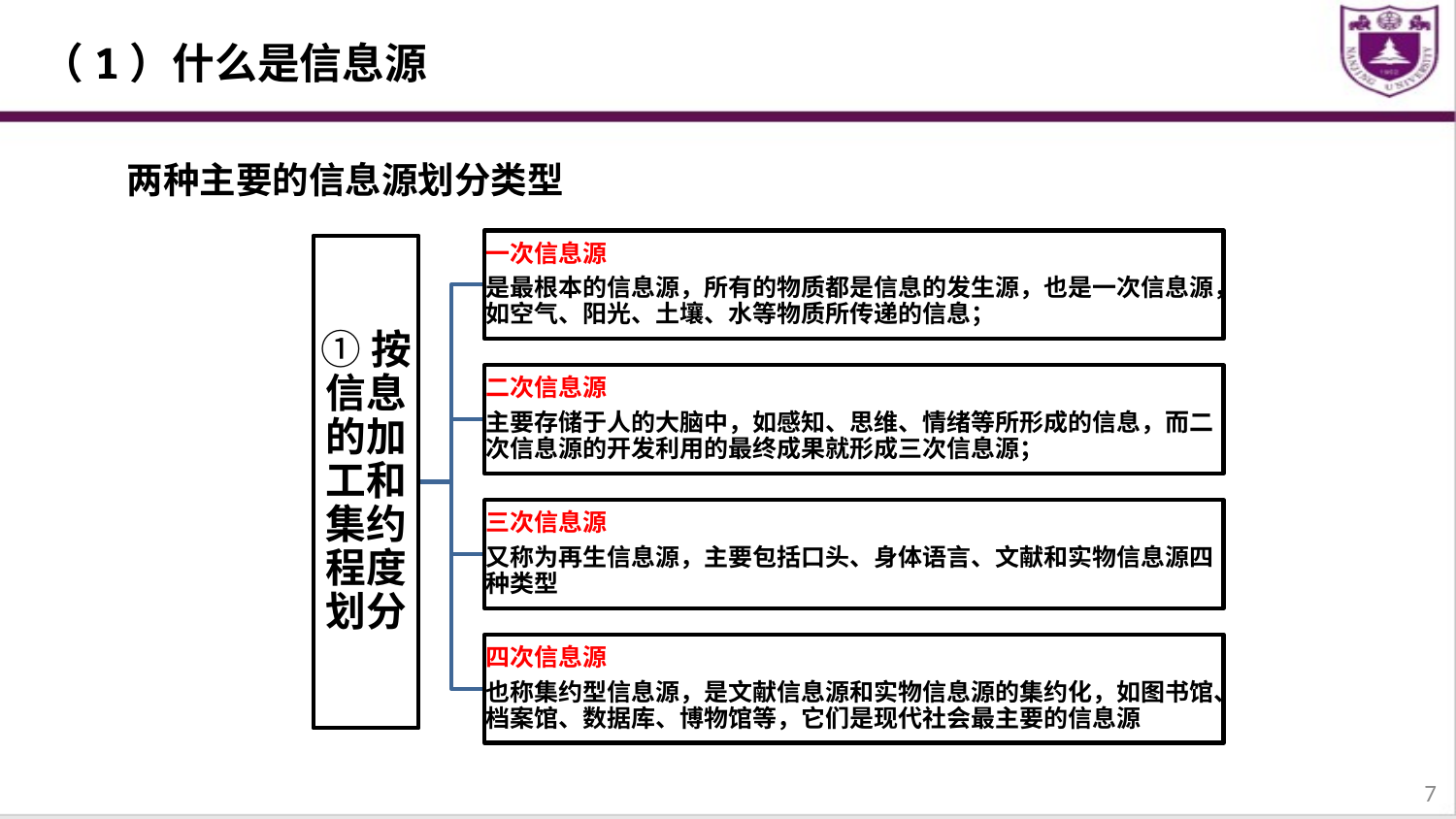

（1）什么是信息源
两种主要的信息源划分类型

①按信息的加工和集约程度划分
一次信息源
是最根本的信息源，所有的物质都是信息的发生源，也是一次信息源，如空气、阳光、土壤、水等物质所传递的信息；
二次信息源
主要存储于人的大脑中，如感知、思维、情绪等所形成的信息，而二次信息源的开发利用的最终成果就形成三次信息源；
三次信息源
又称为再生信息源，主要包括口头、身体语言、文献和实物信息源四种类型
四次信息源
也称集约型信息源，是文献信息源和实物信息源的集约化，如图书馆、档案馆、数据库、博物馆等，它们是现代社会最主要的信息源
7